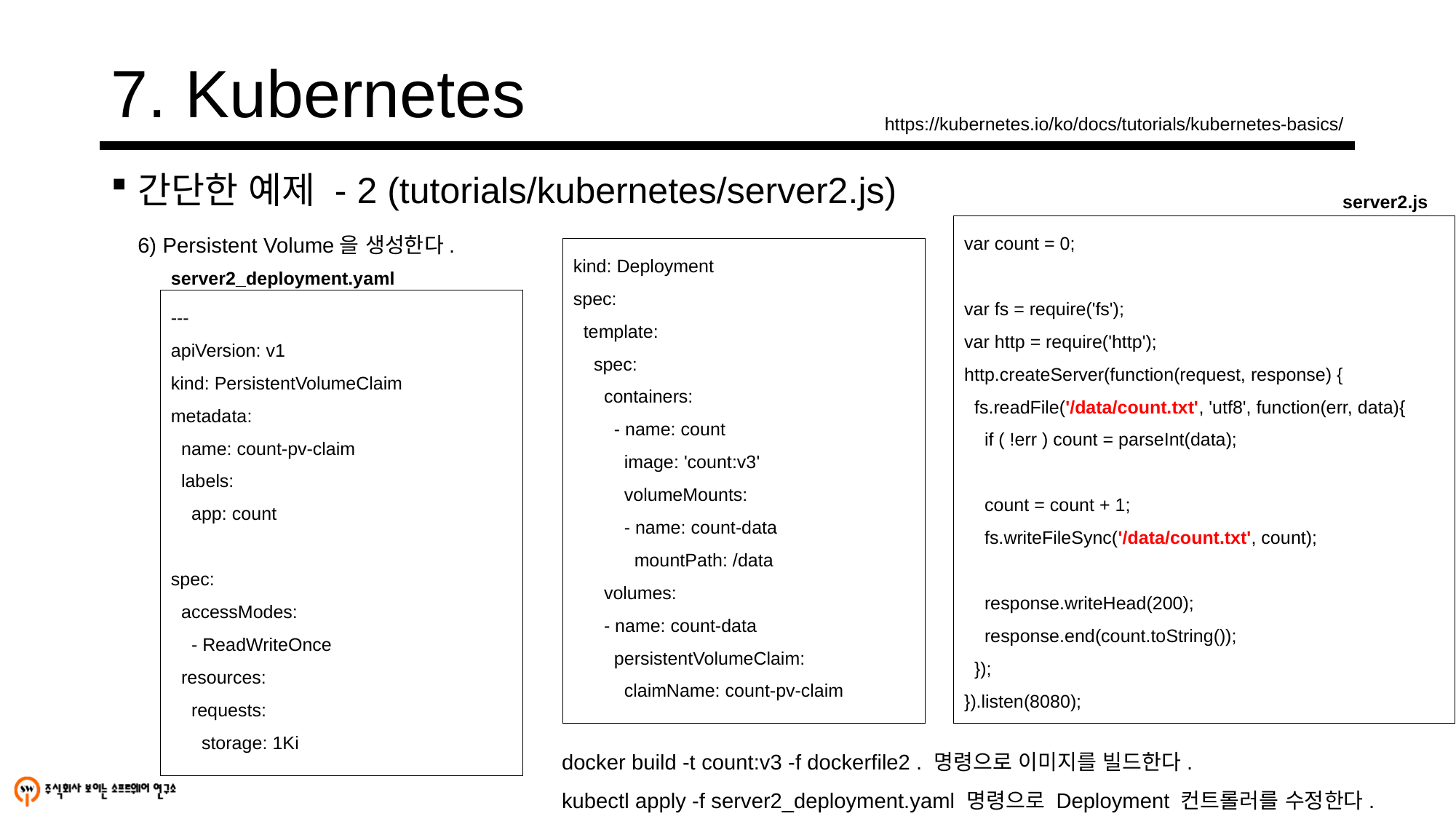

# 7. Kubernetes
https://kubernetes.io/ko/docs/tutorials/kubernetes-basics/
간단한 예제 - 2 (tutorials/kubernetes/server2.js)
server2.js
6) Persistent Volume을 생성한다.
var count = 0;

var fs = require('fs');
var http = require('http');
http.createServer(function(request, response) {
  fs.readFile('/data/count.txt', 'utf8', function(err, data){
    if ( !err ) count = parseInt(data);

    count = count + 1;
    fs.writeFileSync('/data/count.txt', count);

    response.writeHead(200);
    response.end(count.toString());
  });
}).listen(8080);
kind: Deployment
spec:
  template:
    spec:
      containers:
        - name: count
          image: 'count:v3'
          volumeMounts:
          - name: count-data
            mountPath: /data
      volumes:
      - name: count-data
        persistentVolumeClaim:
          claimName: count-pv-claim
server2_deployment.yaml
---
apiVersion: v1
kind: PersistentVolumeClaim
metadata:
  name: count-pv-claim
  labels:
    app: count

spec:
  accessModes:
    - ReadWriteOnce
  resources:
    requests:
      storage: 1Ki
docker build -t count:v3 -f dockerfile2 . 명령으로 이미지를 빌드한다.
kubectl apply -f server2_deployment.yaml 명령으로 Deployment 컨트롤러를 수정한다.